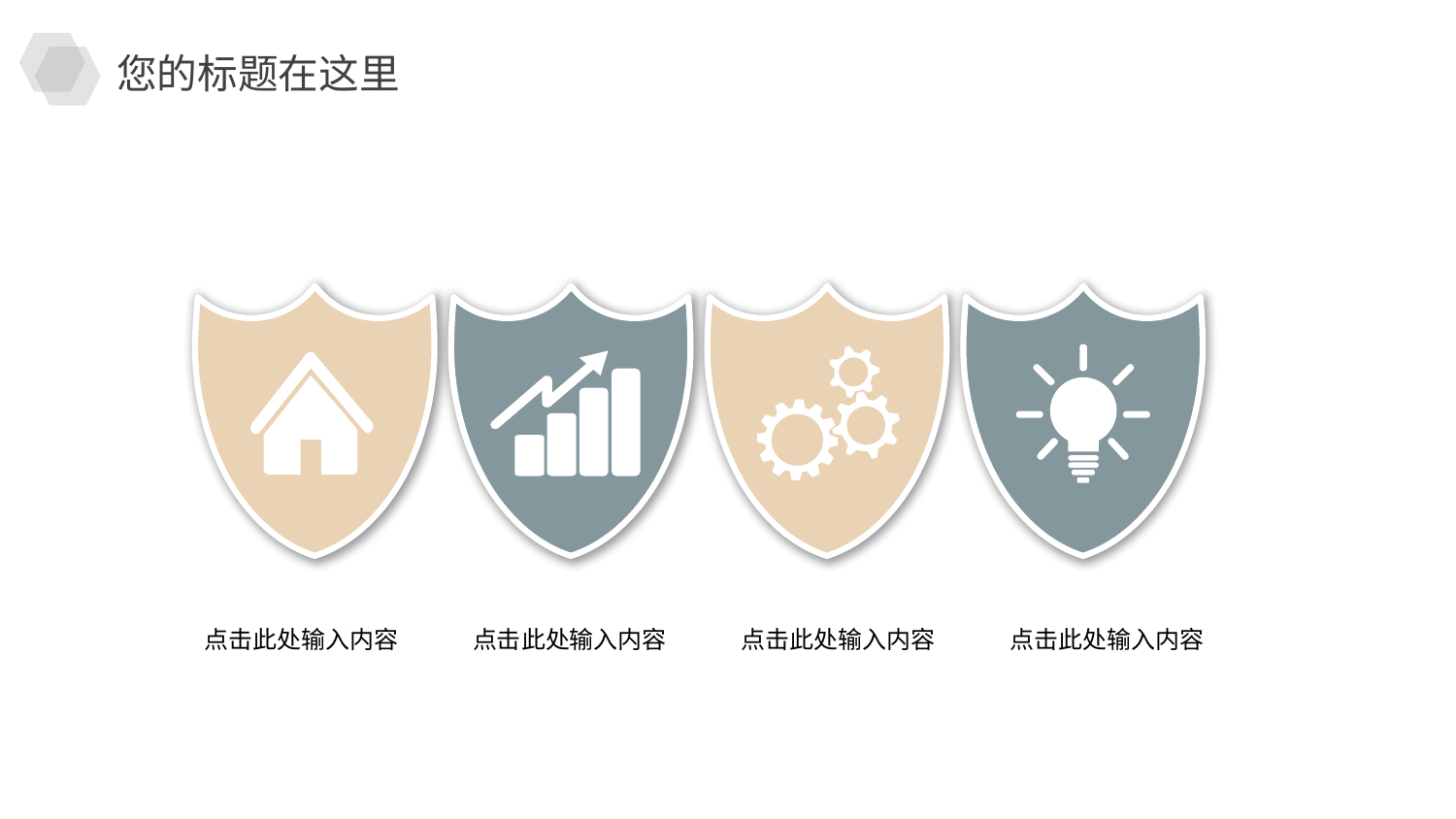

您的标题在这里

点击此处输入内容
点击此处输入内容
点击此处输入内容
点击此处输入内容